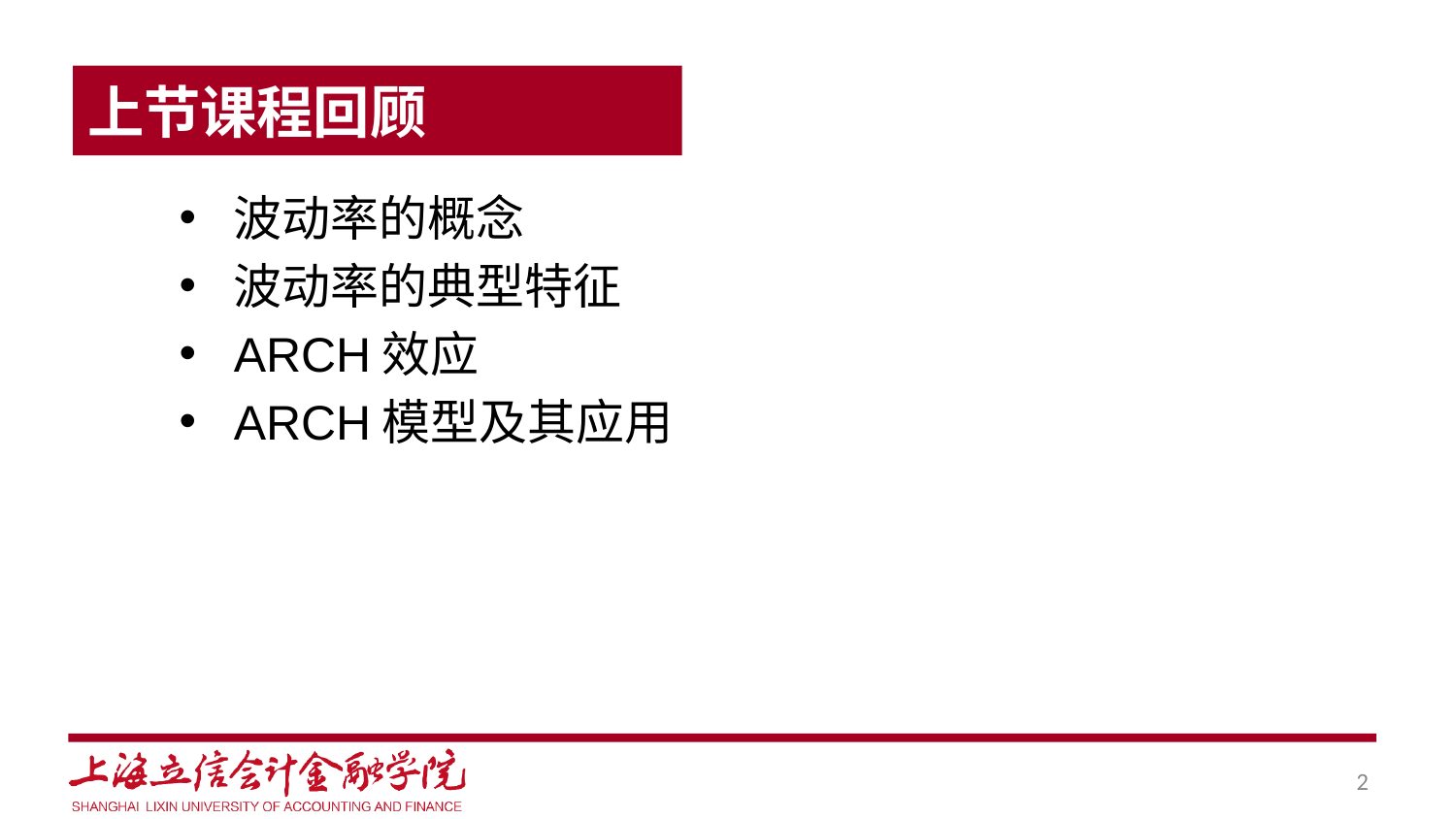

# 上节课程回顾
波动率的概念
波动率的典型特征
ARCH效应
ARCH模型及其应用
2